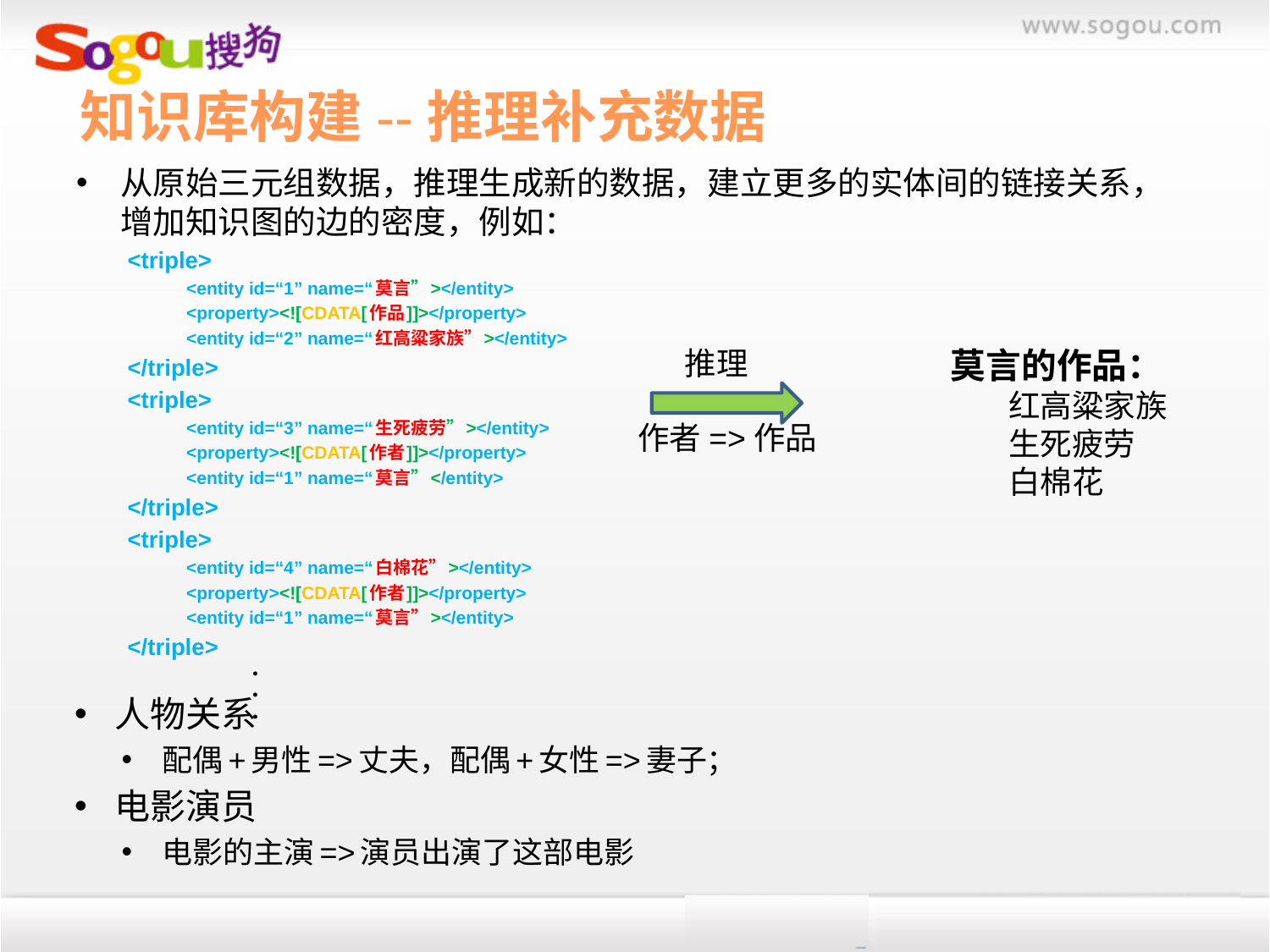

# 知识库构建--推理补充数据
从原始三元组数据，推理生成新的数据，建立更多的实体间的链接关系，增加知识图的边的密度，例如：
<triple>
<entity id=“1” name=“莫言”></entity>
<property><![CDATA[作品]]></property>
<entity id=“2” name=“红高粱家族”></entity>
</triple>
<triple>
<entity id=“3” name=“生死疲劳”></entity>
<property><![CDATA[作者]]></property>
<entity id=“1” name=“莫言”</entity>
</triple>
<triple>
<entity id=“4” name=“白棉花”></entity>
<property><![CDATA[作者]]></property>
<entity id=“1” name=“莫言”></entity>
</triple>
•
•
•

推理

作者=>作品
莫言的作品：
       红高粱家族
       生死疲劳
       白棉花
人物关系
配偶+男性=>丈夫，配偶+女性=>妻子；
电影演员
电影的主演=>演员出演了这部电影